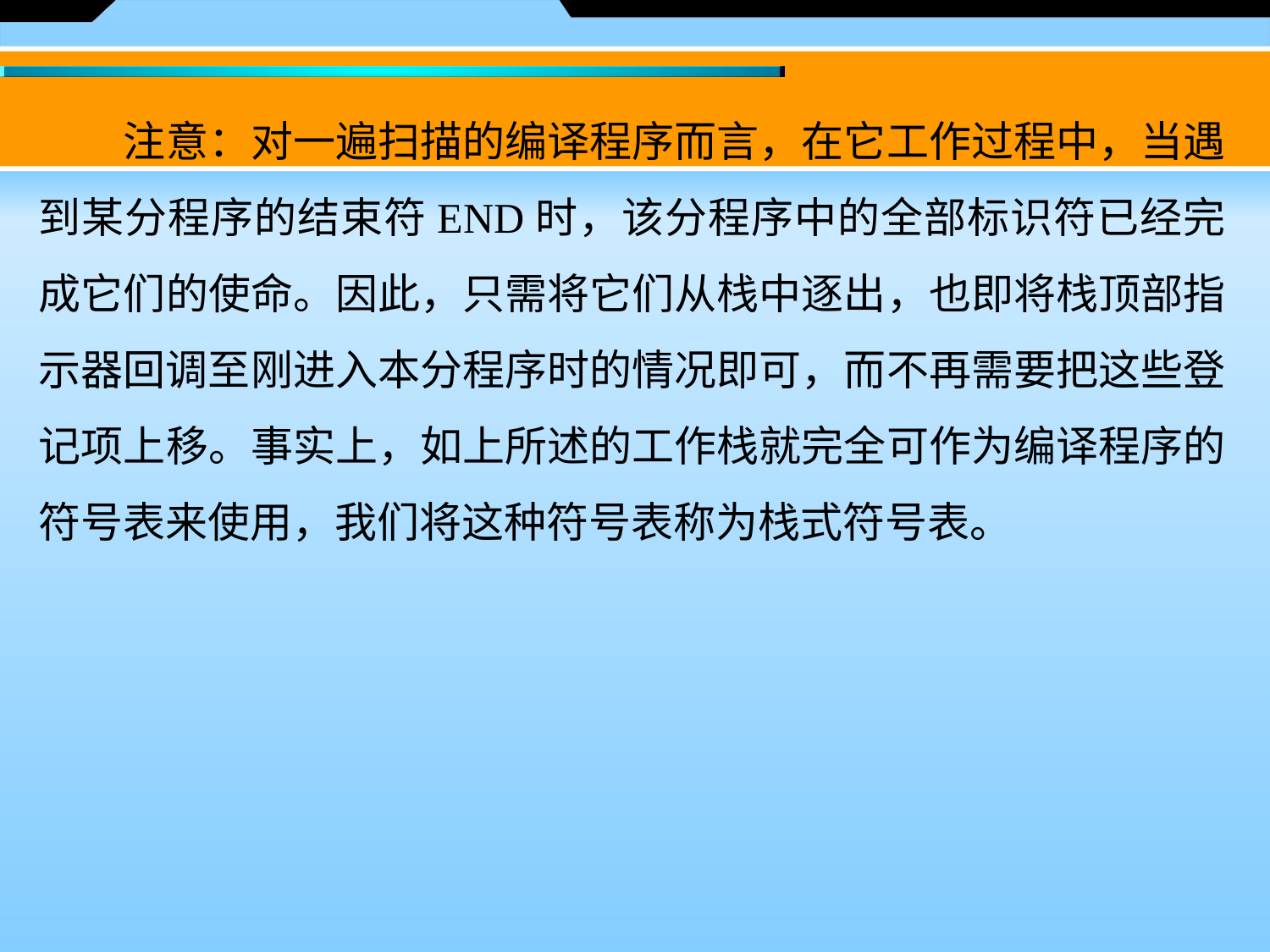

注意：对一遍扫描的编译程序而言，在它工作过程中，当遇到某分程序的结束符END时，该分程序中的全部标识符已经完成它们的使命。因此，只需将它们从栈中逐出，也即将栈顶部指示器回调至刚进入本分程序时的情况即可，而不再需要把这些登记项上移。事实上，如上所述的工作栈就完全可作为编译程序的符号表来使用，我们将这种符号表称为栈式符号表。